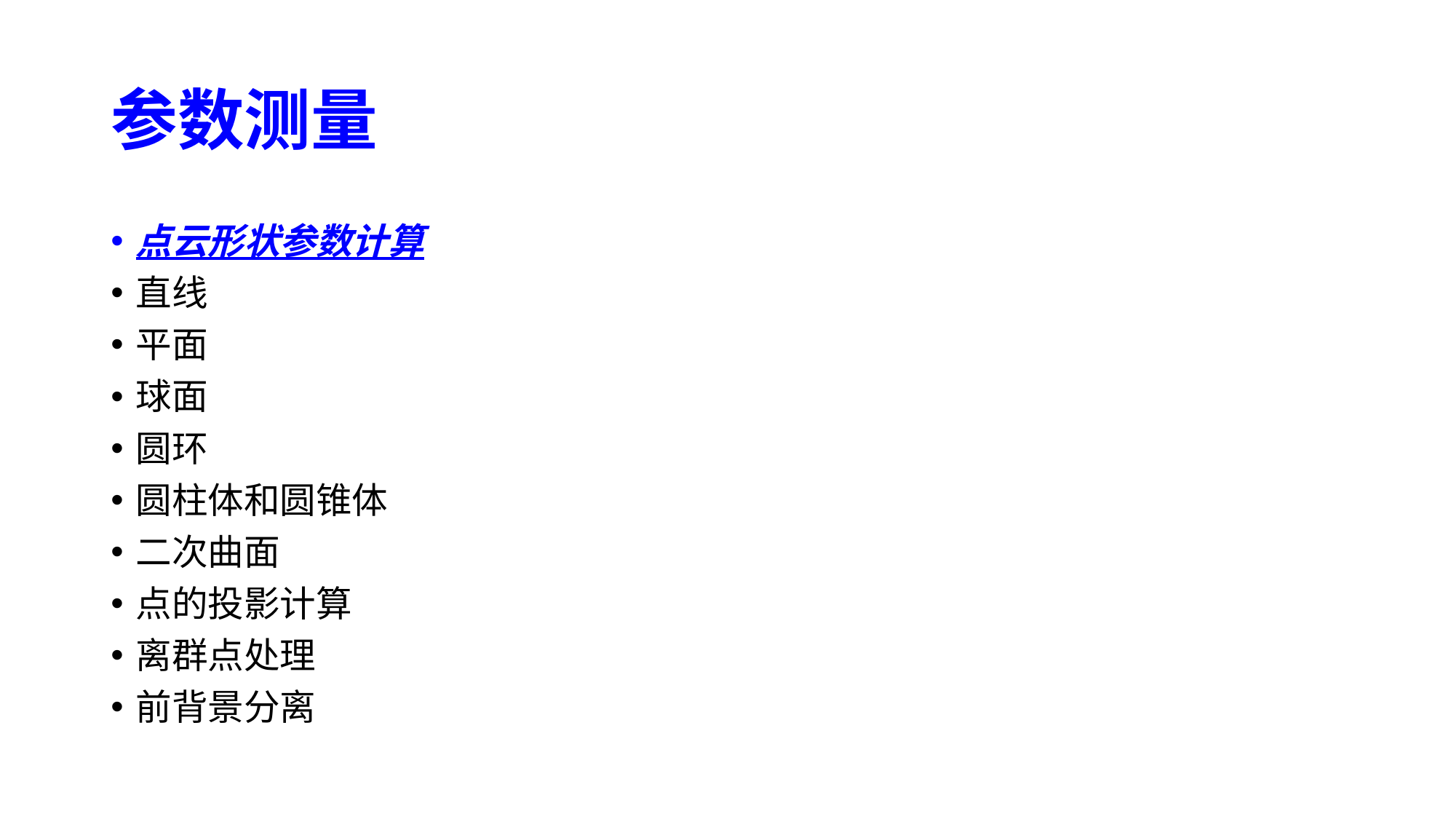

# 参数测量
点云形状参数计算
直线
平面
球面
圆环
圆柱体和圆锥体
二次曲面
点的投影计算
离群点处理
前背景分离